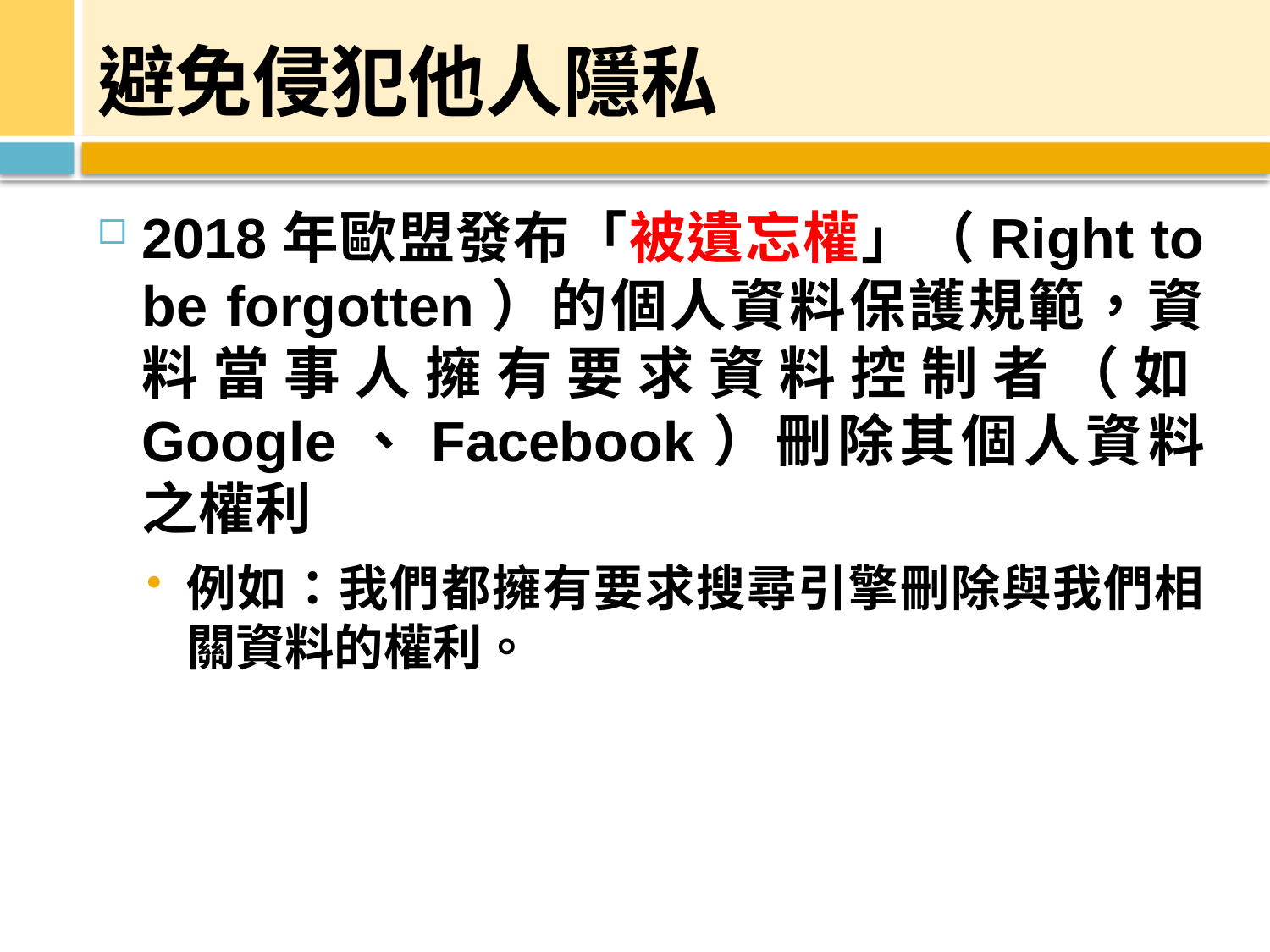

# 避免侵犯他人隱私
2018年歐盟發布「被遺忘權」（Right to be forgotten）的個人資料保護規範，資料當事人擁有要求資料控制者（如Google、Facebook）刪除其個人資料之權利
例如：我們都擁有要求搜尋引擎刪除與我們相關資料的權利。